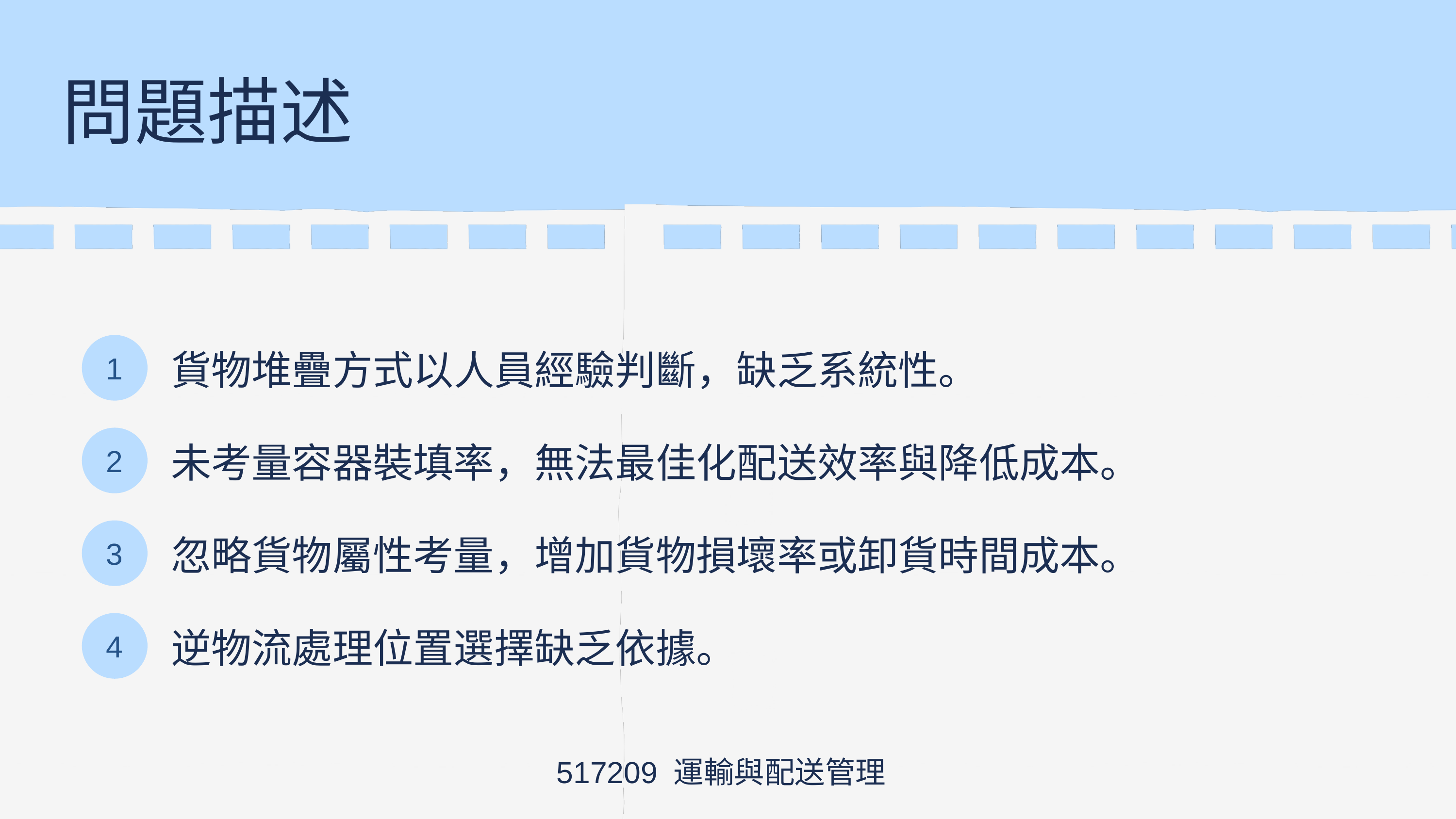

問題描述

1
貨物堆疊方式以人員經驗判斷，缺乏系統性。

2
未考量容器裝填率，無法最佳化配送效率與降低成本。

3
忽略貨物屬性考量，增加貨物損壞率或卸貨時間成本。

4
逆物流處理位置選擇缺乏依據。
517209 運輸與配送管理